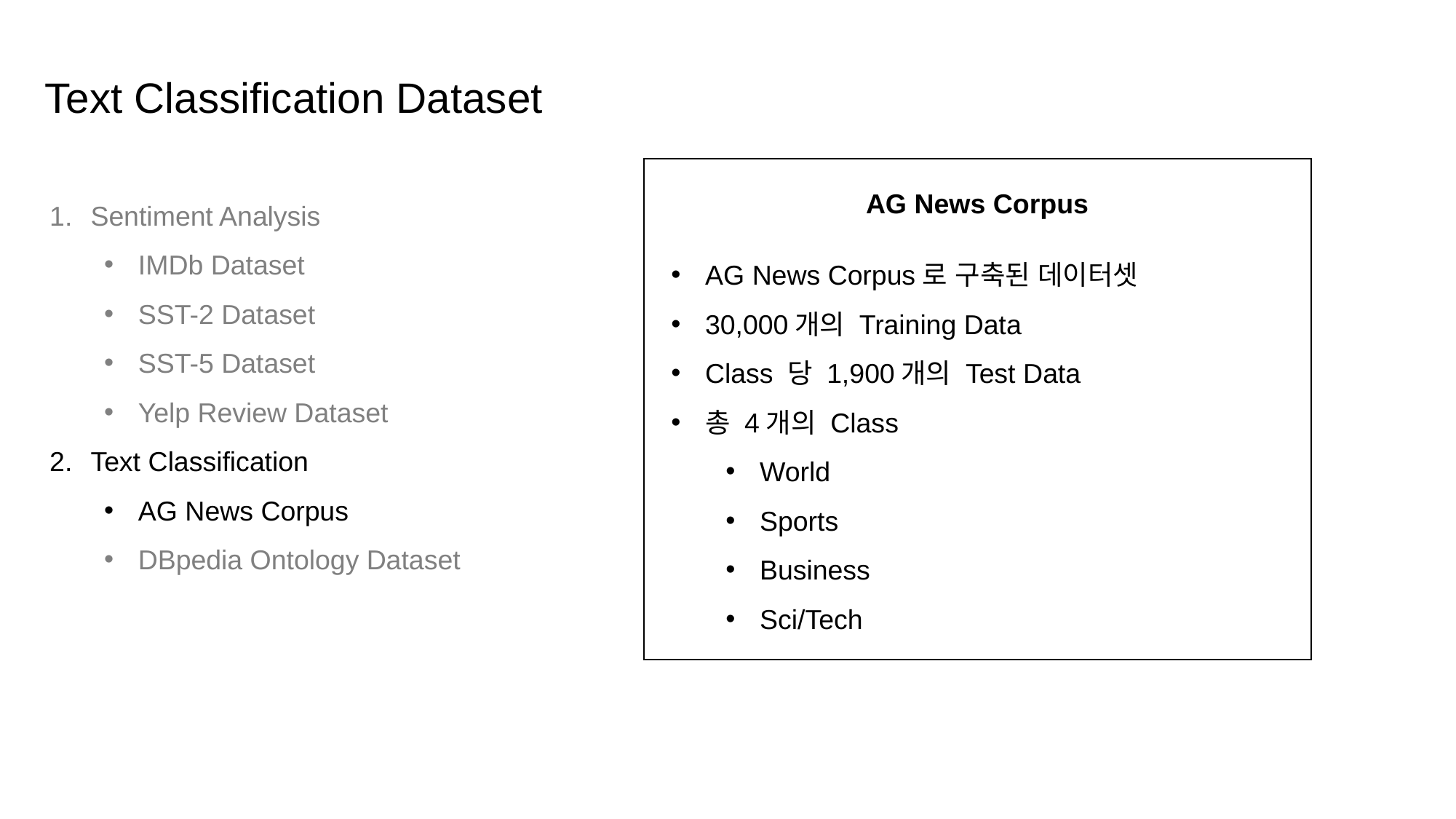

Text Classification Dataset

Sentiment Analysis
IMDb Dataset
SST-2 Dataset
SST-5 Dataset
Yelp Review Dataset
Text Classification
AG News Corpus
DBpedia Ontology Dataset
AG News Corpus
AG News Corpus로 구축된 데이터셋
30,000개의 Training Data
Class 당 1,900개의 Test Data
총 4개의 Class
World
Sports
Business
Sci/Tech